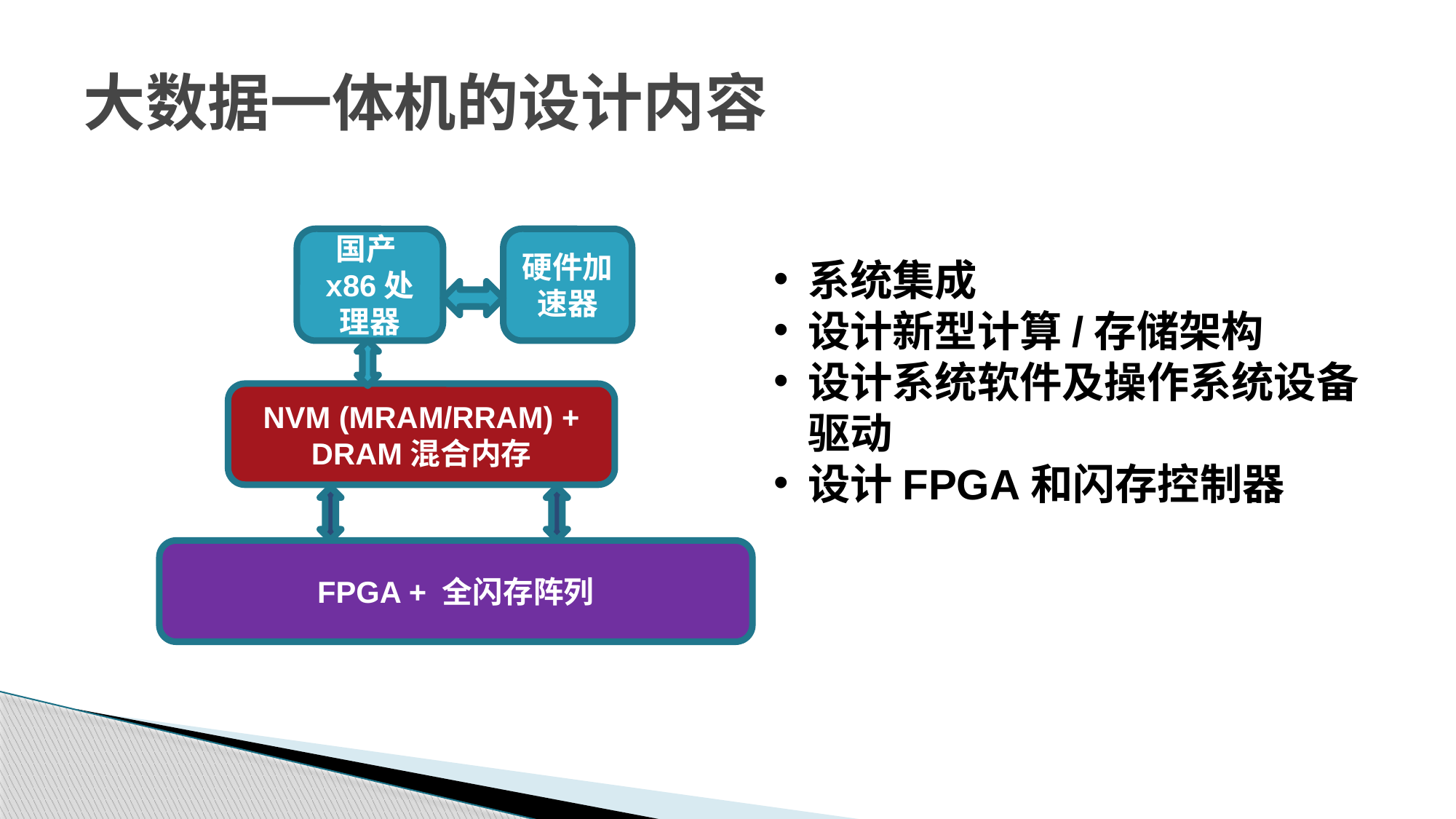

# 大数据一体机的设计内容
国产x86处理器
硬件加速器
系统集成
设计新型计算/存储架构
设计系统软件及操作系统设备驱动
设计FPGA和闪存控制器

NVM (MRAM/RRAM) + DRAM混合内存

FPGA + 全闪存阵列